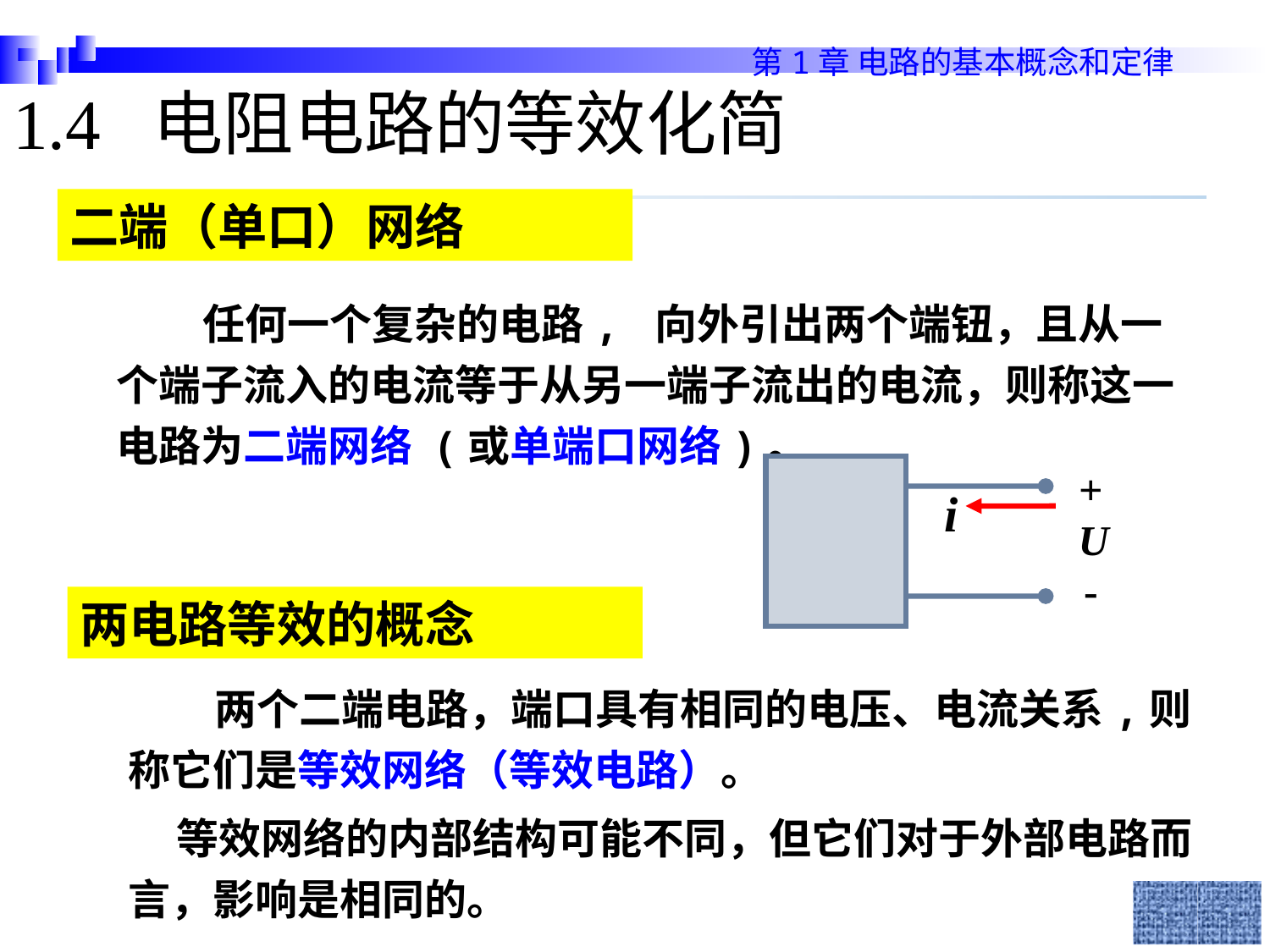

1.4  电阻电路的等效化简
二端（单口）网络
        任何一个复杂的电路, 向外引出两个端钮，且从一个端子流入的电流等于从另一端子流出的电流，则称这一电路为二端网络 (或单端口网络)。

i

+
U
-

两电路等效的概念
        两个二端电路，端口具有相同的电压、电流关系,则称它们是等效网络（等效电路）。
    等效网络的内部结构可能不同，但它们对于外部电路而言，影响是相同的。